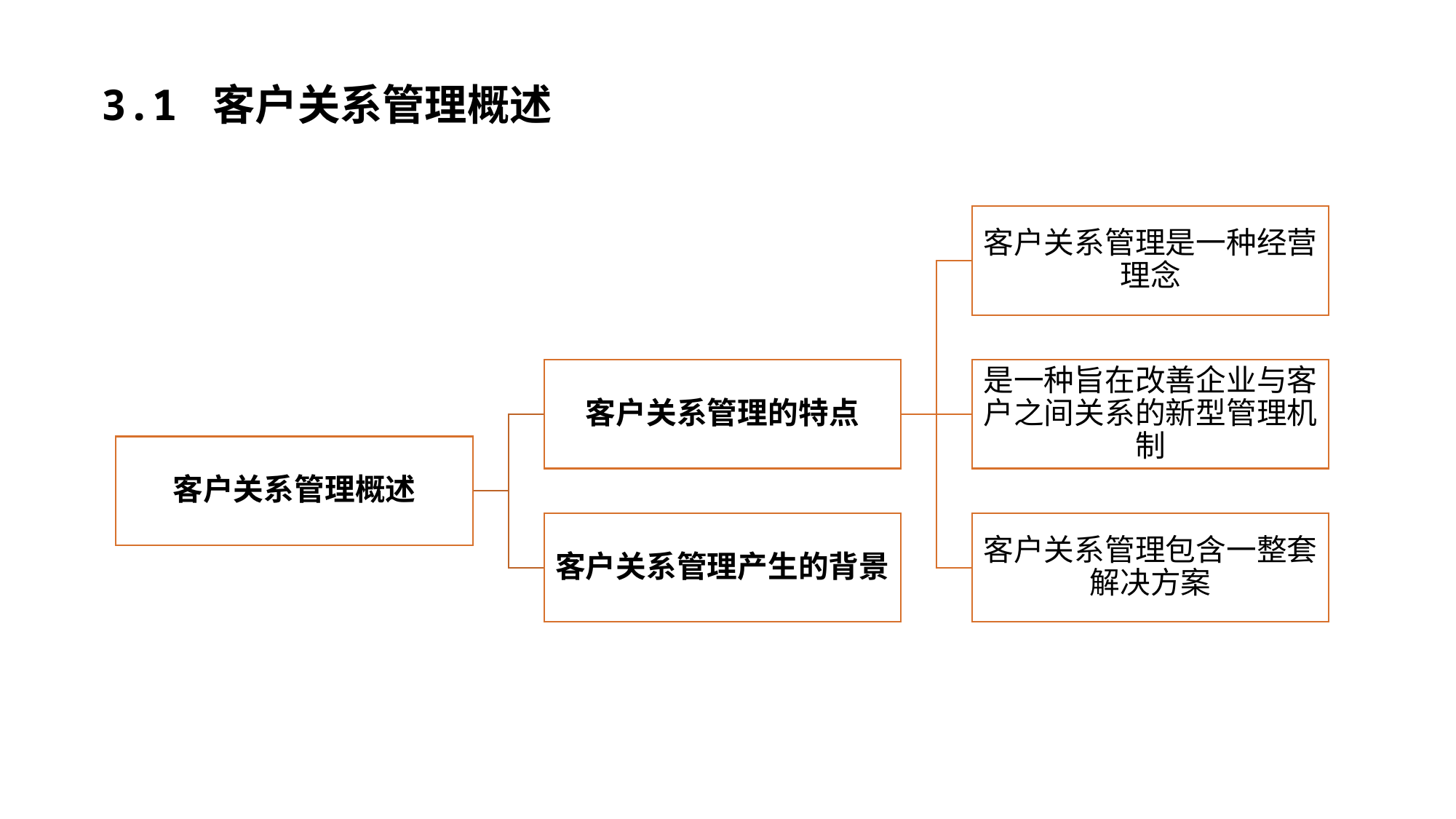

3.1 客户关系管理概述
客户关系管理概述
客户关系管理的特点
客户关系管理是一种经营理念
是一种旨在改善企业与客户之间关系的新型管理机制
客户关系管理包含一整套解决方案
客户关系管理产生的背景